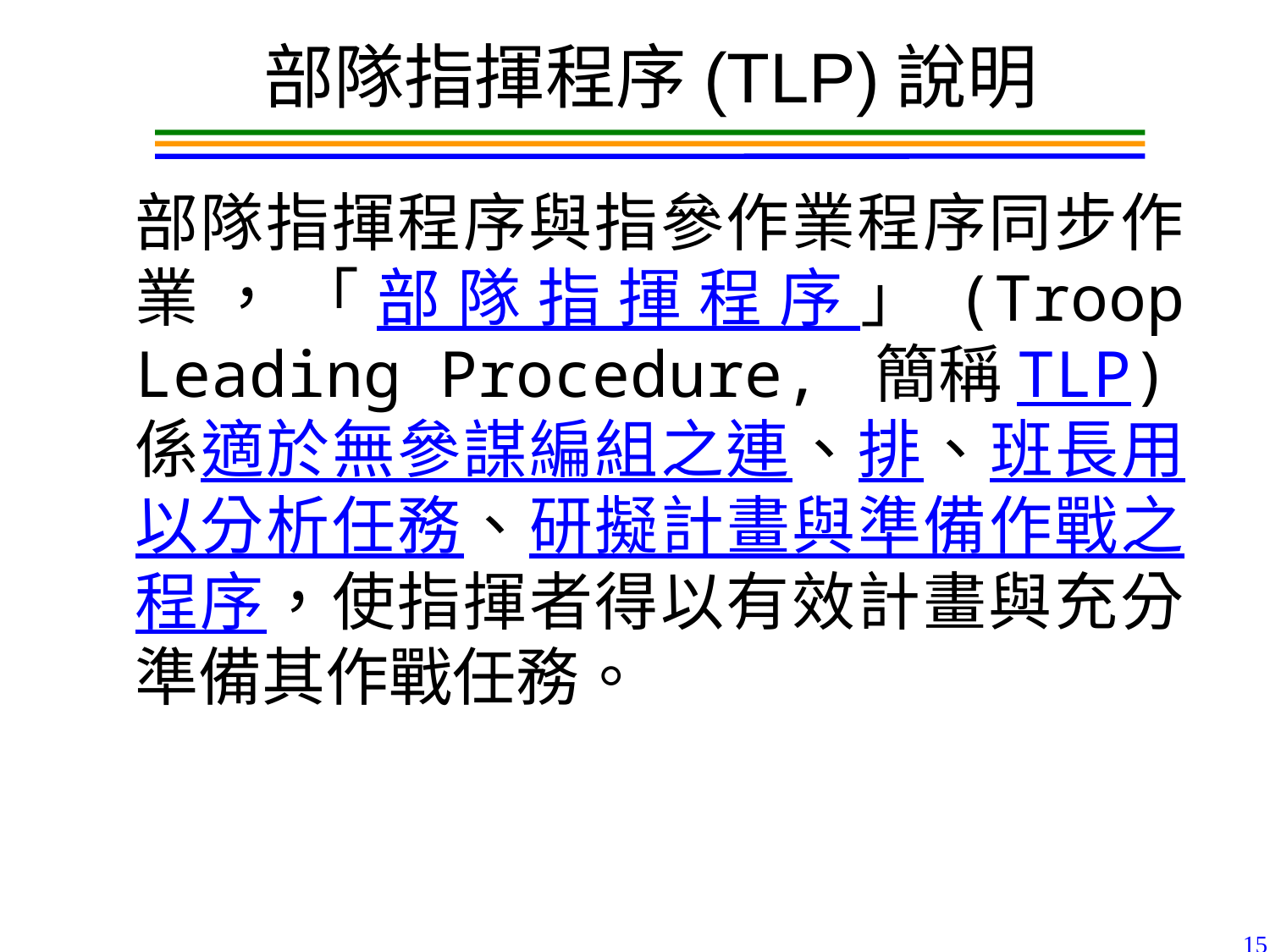

部隊指揮程序(TLP)說明
部隊指揮程序與指參作業程序同步作業，「部隊指揮程序」(Troop Leading Procedure, 簡稱TLP)係適於無參謀編組之連、排、班長用以分析任務、研擬計畫與準備作戰之程序，使指揮者得以有效計畫與充分準備其作戰任務。
15